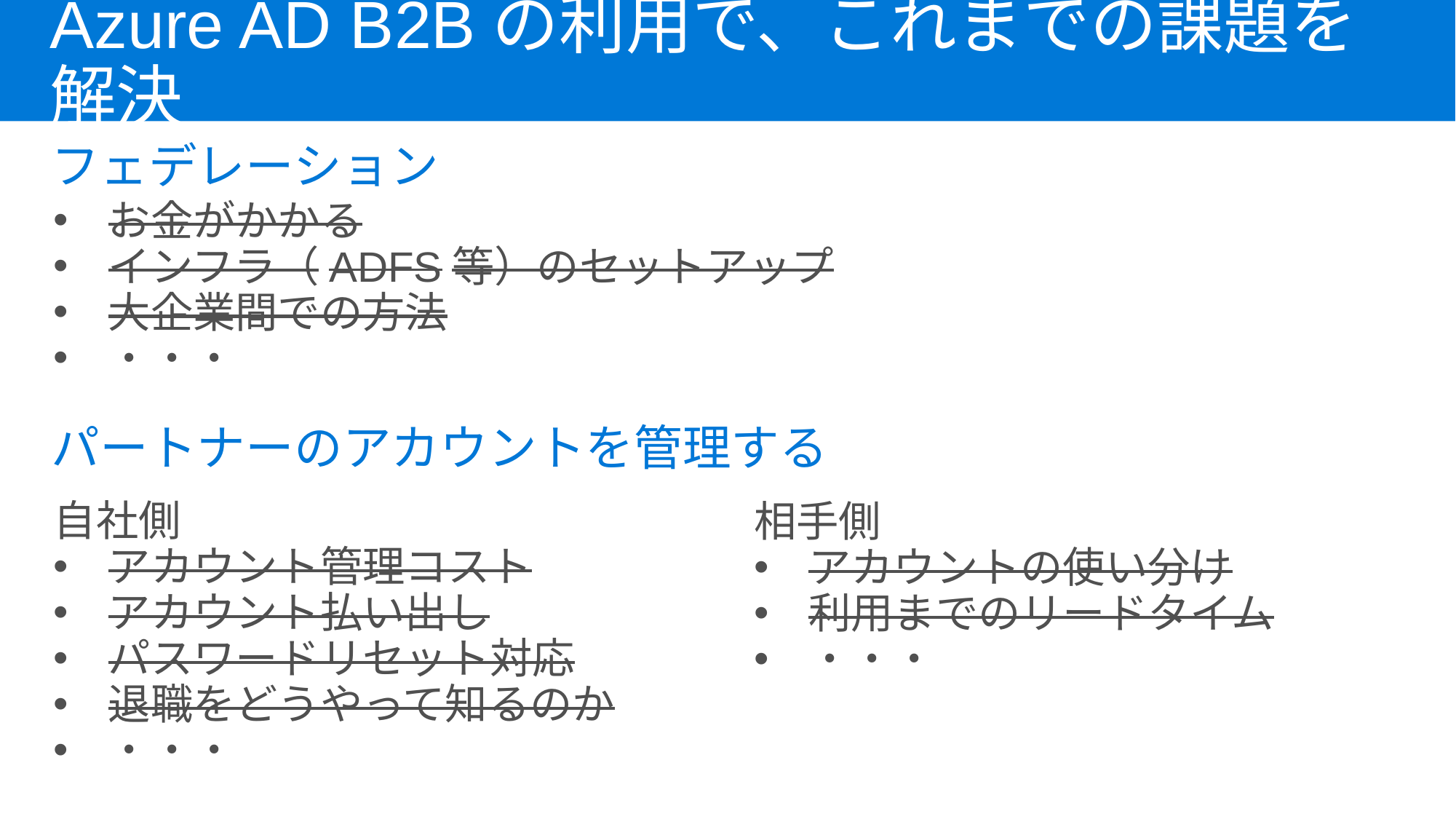

Azure AD B2Bの利用で、これまでの課題を解決
フェデレーション
お金がかかる
インフラ（ADFS等）のセットアップ
大企業間での方法
・・・
パートナーのアカウントを管理する
自社側
アカウント管理コスト
アカウント払い出し
パスワードリセット対応
退職をどうやって知るのか
・・・
相手側
アカウントの使い分け
利用までのリードタイム
・・・